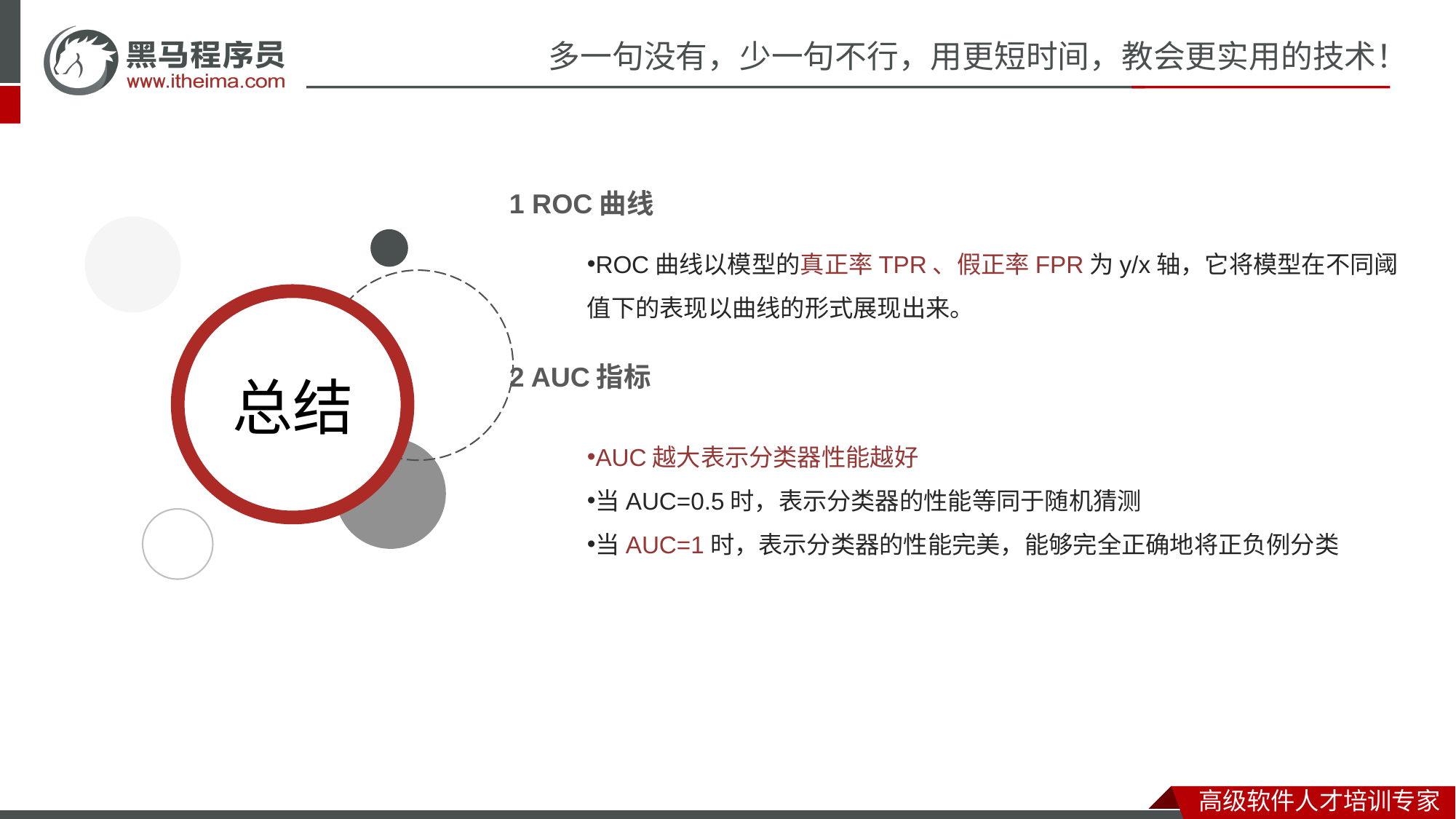

1 ROC曲线
ROC曲线以模型的真正率TPR、假正率FPR为y/x轴，它将模型在不同阈值下的表现以曲线的形式展现出来。
2 AUC指标
AUC越大表示分类器性能越好
当AUC=0.5时，表示分类器的性能等同于随机猜测
当AUC=1时，表示分类器的性能完美，能够完全正确地将正负例分类